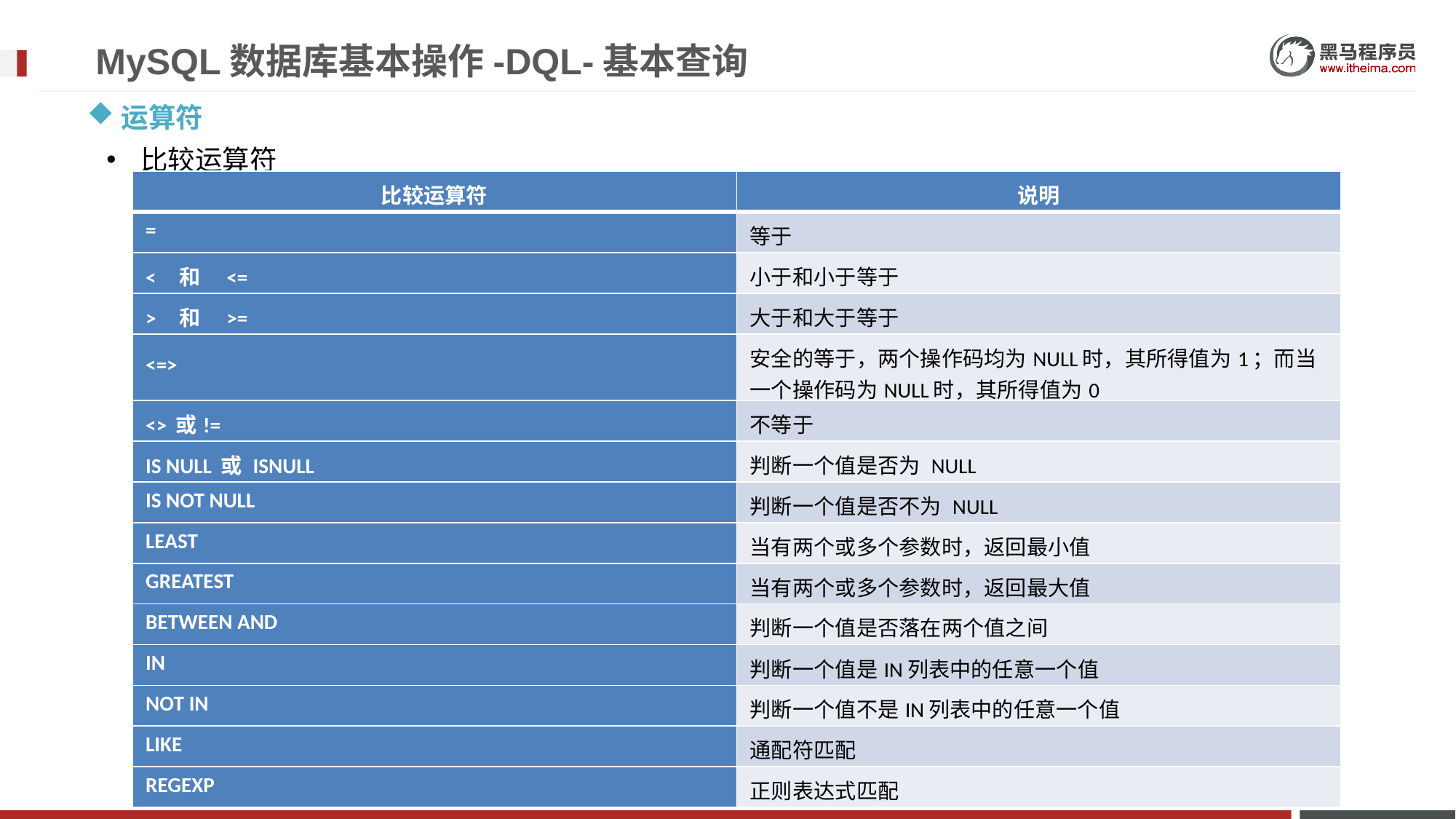

# MySQL数据库基本操作-DQL-基本查询
运算符
比较运算符
| 比较运算符 | 说明 |
| --- | --- |
| = | 等于 |
| <  和 <= | 小于和小于等于 |
| > 和 >= | 大于和大于等于 |
| <=> | 安全的等于，两个操作码均为NULL时，其所得值为1；而当一个操作码为NULL时，其所得值为0 |
| <> 或!= | 不等于 |
| IS NULL 或 ISNULL | 判断一个值是否为 NULL |
| IS NOT NULL | 判断一个值是否不为 NULL |
| LEAST | 当有两个或多个参数时，返回最小值 |
| GREATEST | 当有两个或多个参数时，返回最大值 |
| BETWEEN AND | 判断一个值是否落在两个值之间 |
| IN | 判断一个值是IN列表中的任意一个值 |
| NOT IN | 判断一个值不是IN列表中的任意一个值 |
| LIKE | 通配符匹配 |
| REGEXP | 正则表达式匹配 |